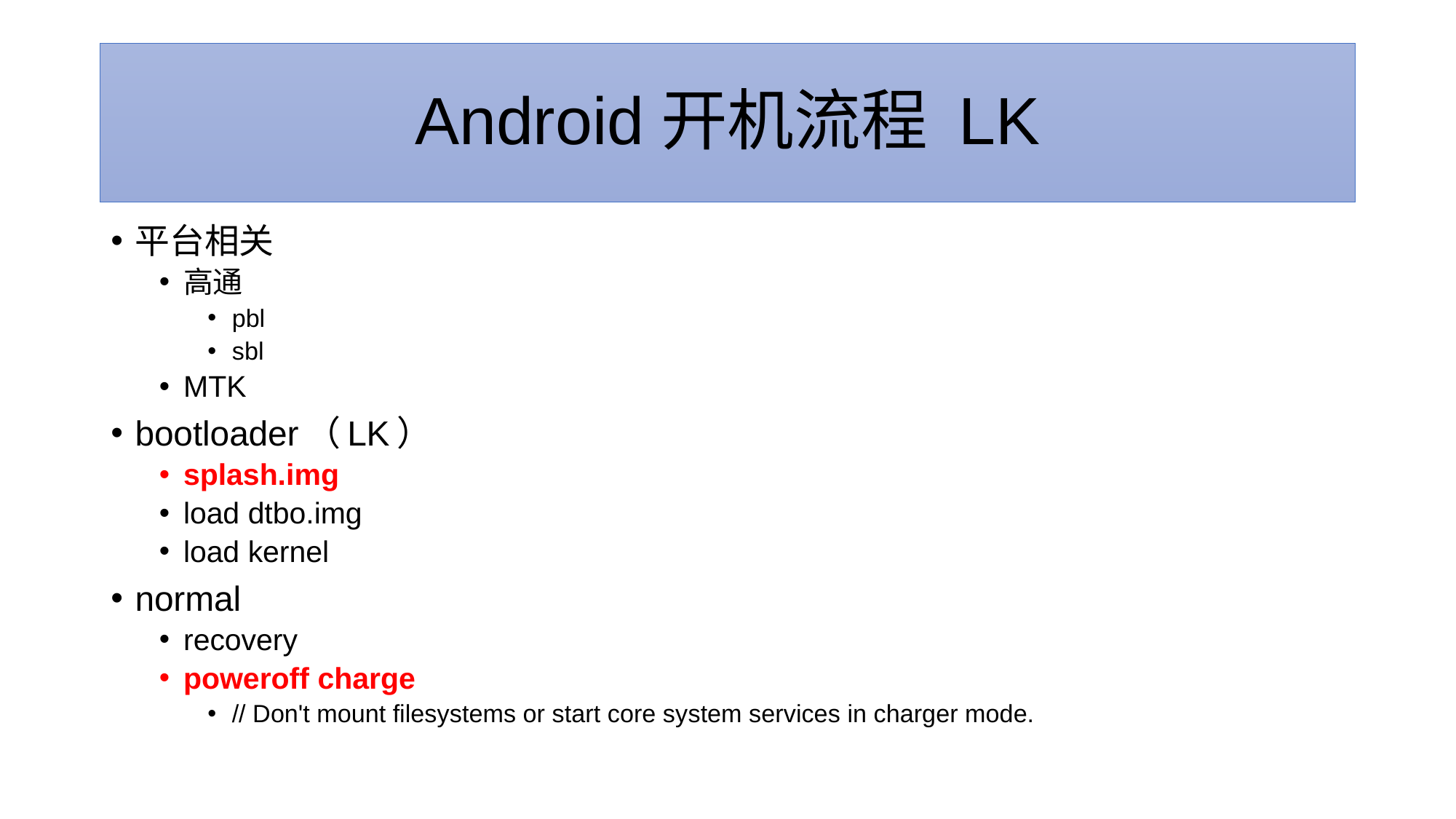

# Android开机流程 LK
平台相关
高通
pbl
sbl
MTK
bootloader（LK）
splash.img
load dtbo.img
load kernel
normal
recovery
poweroff charge
// Don't mount filesystems or start core system services in charger mode.